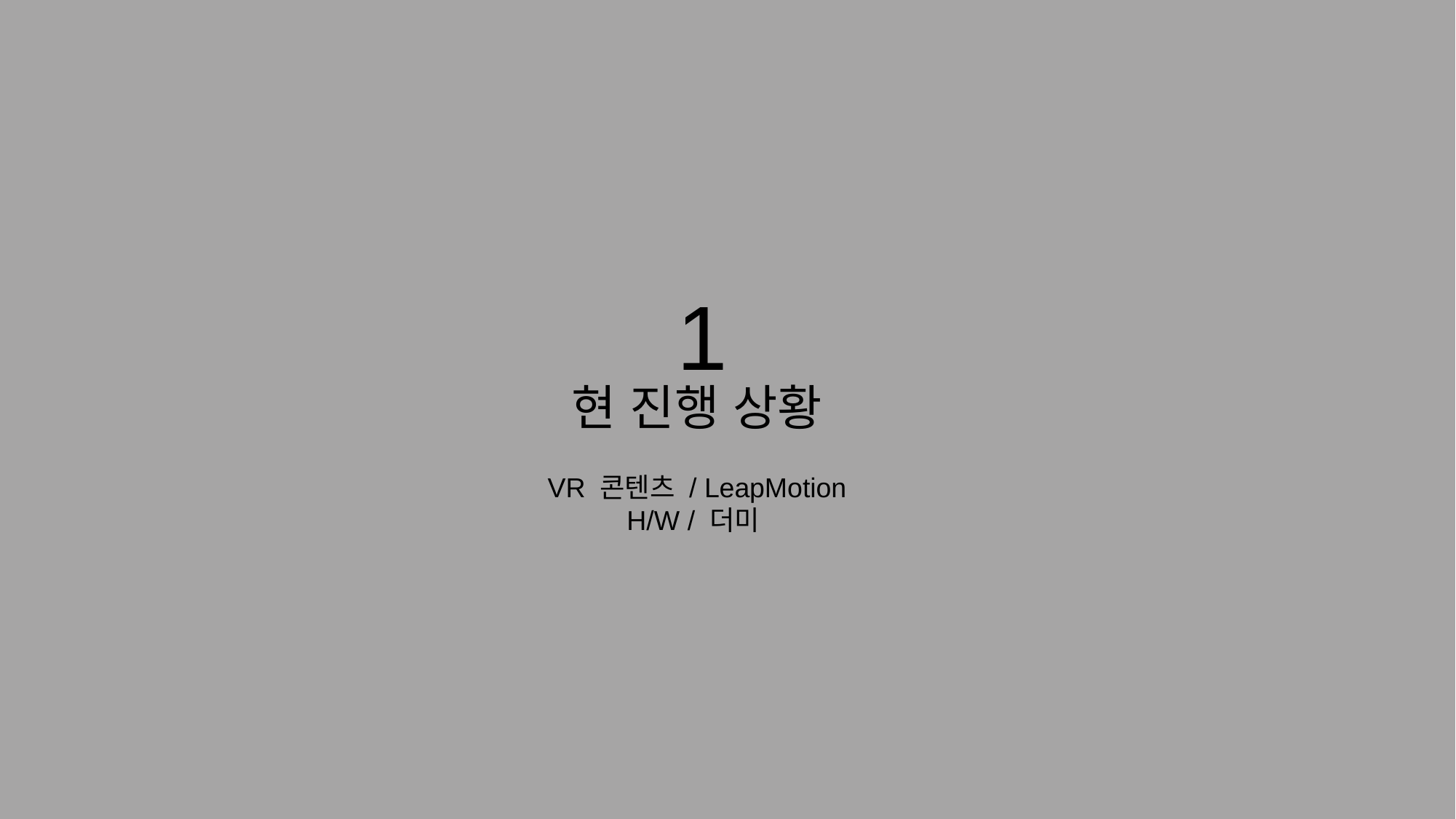

1
# 현 진행 상황
VR 콘텐츠 / LeapMotion
H/W / 더미